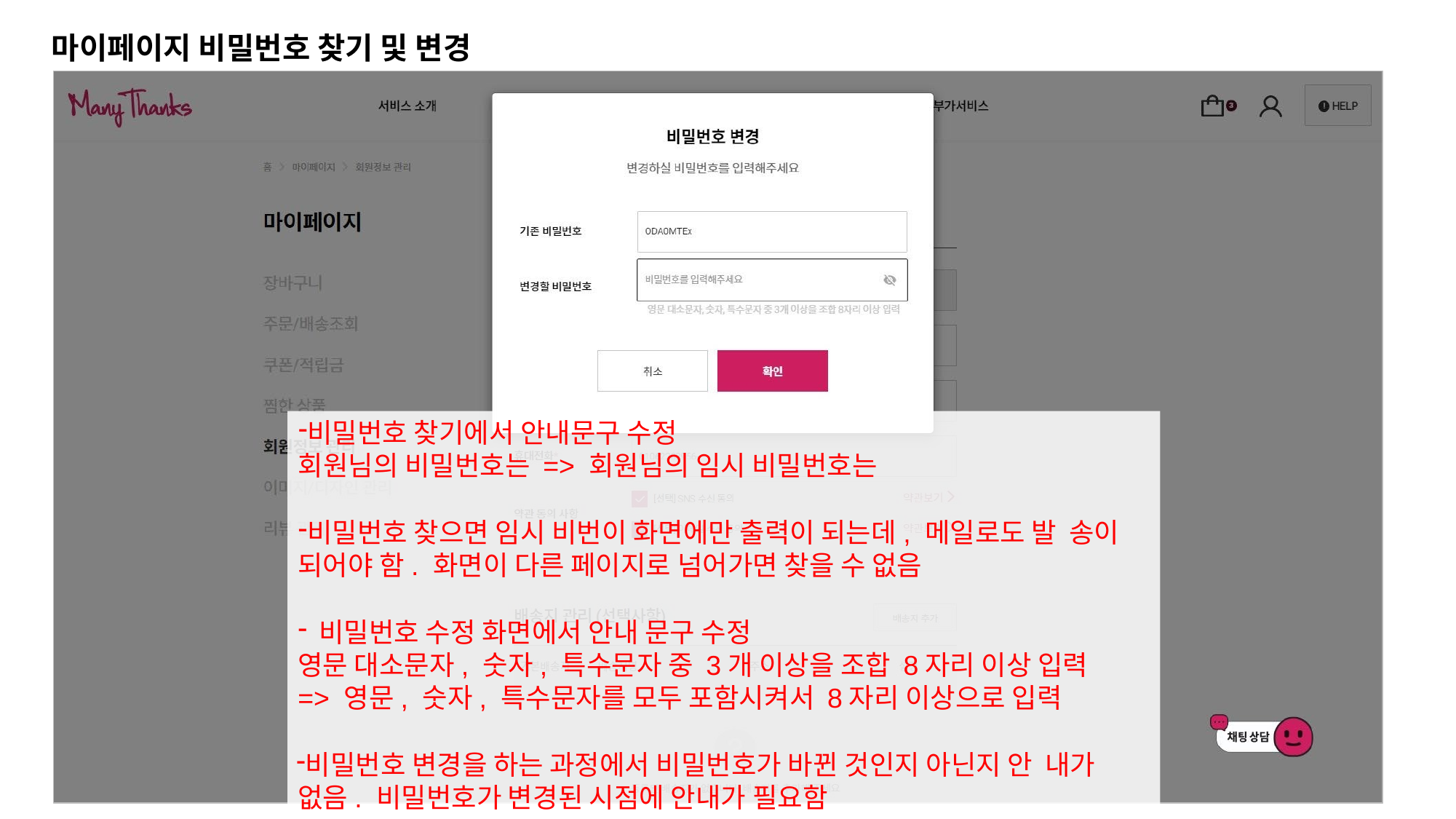

# 마이페이지 비밀번호 찾기 및 변경

비밀번호 찾기에서 안내문구 수정
회원님의 비밀번호는 => 회원님의 임시 비밀번호는

비밀번호 찾으면 임시 비번이 화면에만 출력이 되는데, 메일로도 발  송이 되어야 함. 화면이 다른 페이지로 넘어가면 찾을 수 없음

비밀번호 수정 화면에서 안내 문구 수정
영문 대소문자, 숫자, 특수문자 중 3개 이상을 조합 8자리 이상 입력
=> 영문, 숫자, 특수문자를 모두 포함시켜서 8자리 이상으로 입력

비밀번호 변경을 하는 과정에서 비밀번호가 바뀐 것인지 아닌지 안  내가 없음. 비밀번호가 변경된 시점에 안내가 필요함